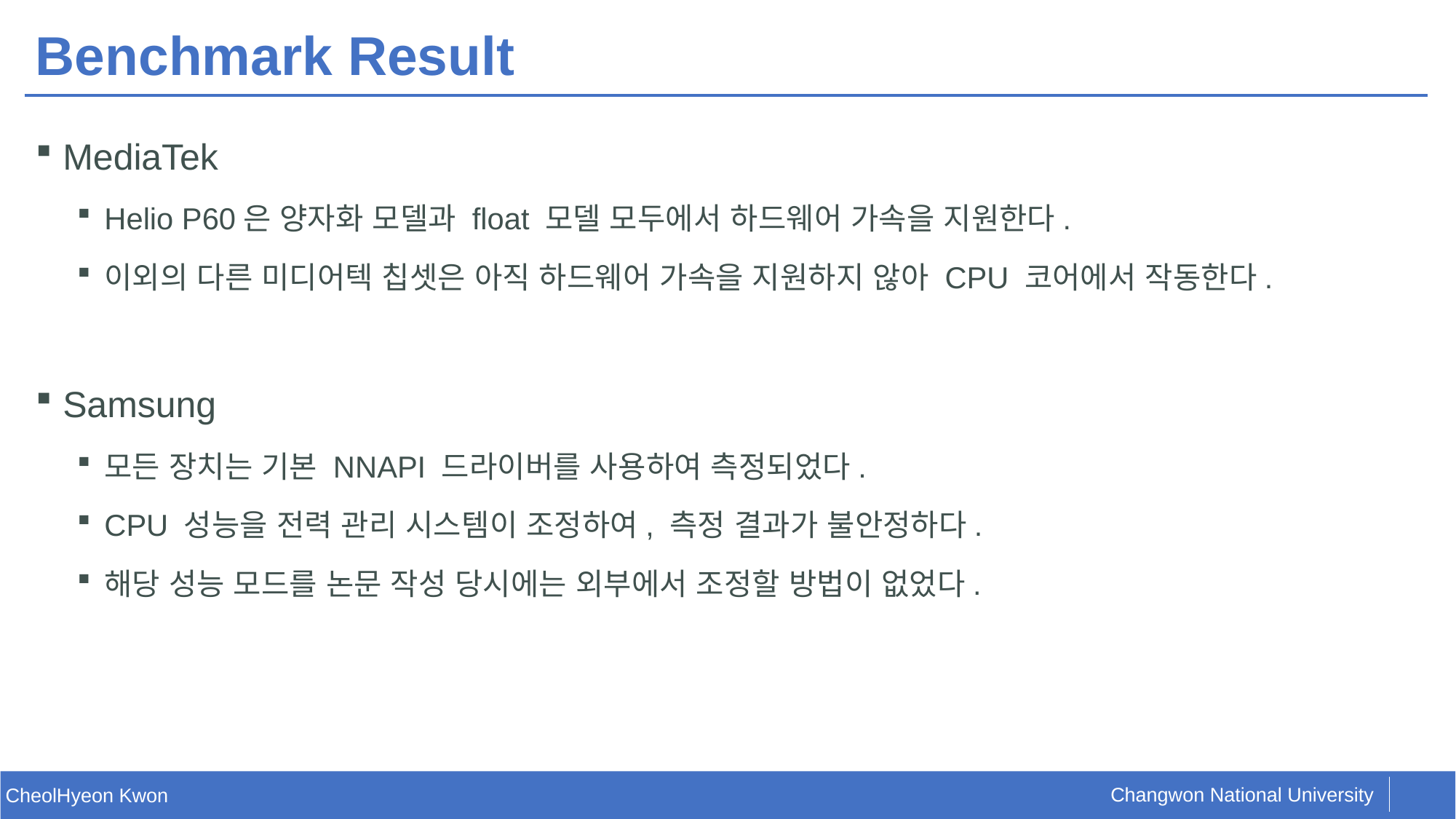

# Benchmark Result
MediaTek
Helio P60은 양자화 모델과 float 모델 모두에서 하드웨어 가속을 지원한다.
이외의 다른 미디어텍 칩셋은 아직 하드웨어 가속을 지원하지 않아 CPU 코어에서 작동한다.

Samsung
모든 장치는 기본 NNAPI 드라이버를 사용하여 측정되었다.
CPU 성능을 전력 관리 시스템이 조정하여, 측정 결과가 불안정하다.
해당 성능 모드를 논문 작성 당시에는 외부에서 조정할 방법이 없었다.